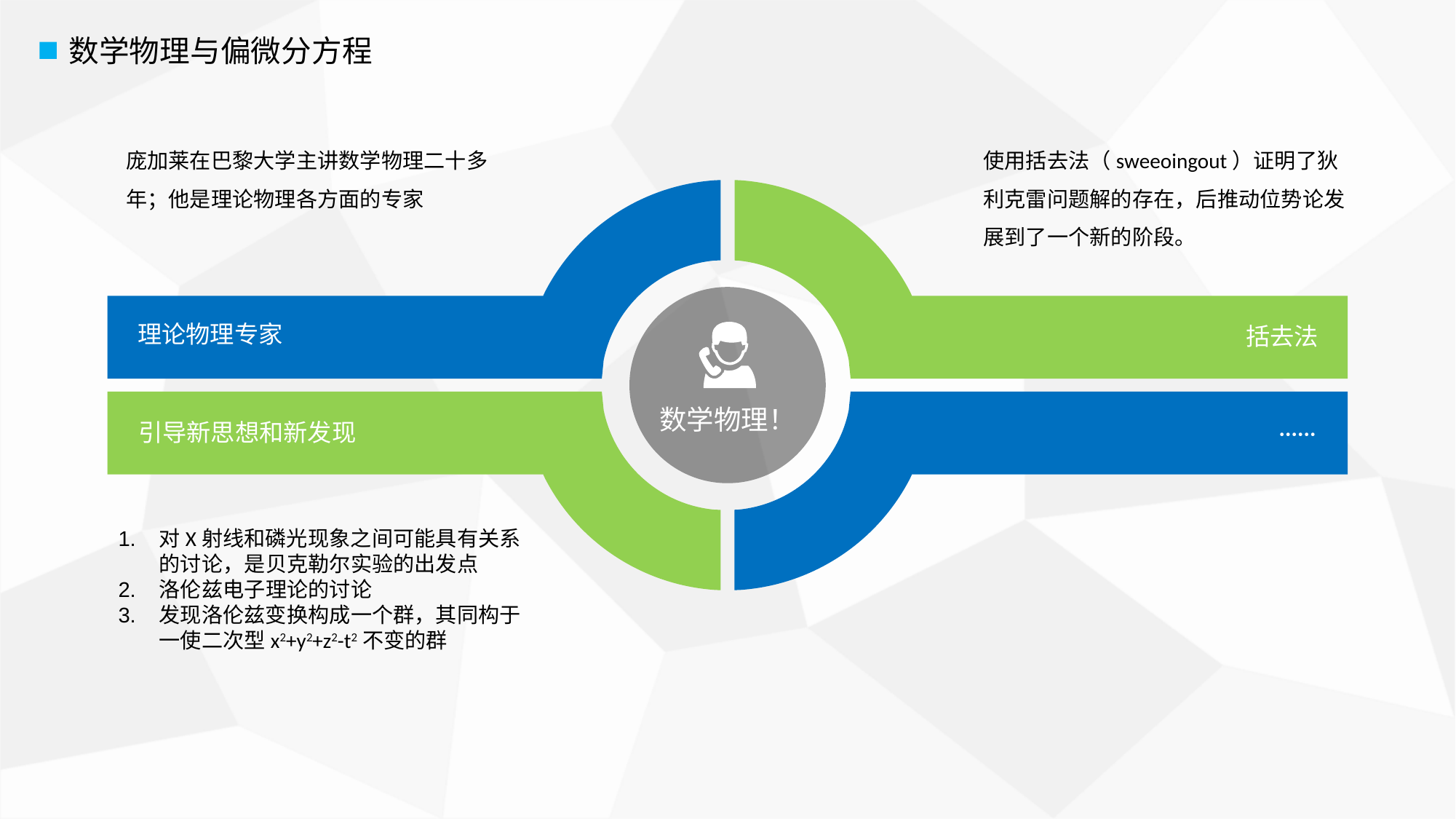

数学物理与偏微分方程

庞加莱在巴黎大学主讲数学物理二十多年；他是理论物理各方面的专家
使用括去法（sweeoingout）证明了狄利克雷问题解的存在，后推动位势论发展到了一个新的阶段。

理论物理专家

括去法

引导新思想和新发现

······
数学物理！
对X射线和磷光现象之间可能具有关系的讨论，是贝克勒尔实验的出发点
洛伦兹电子理论的讨论
发现洛伦兹变换构成一个群，其同构于一使二次型x2+y2+z2-t2不变的群